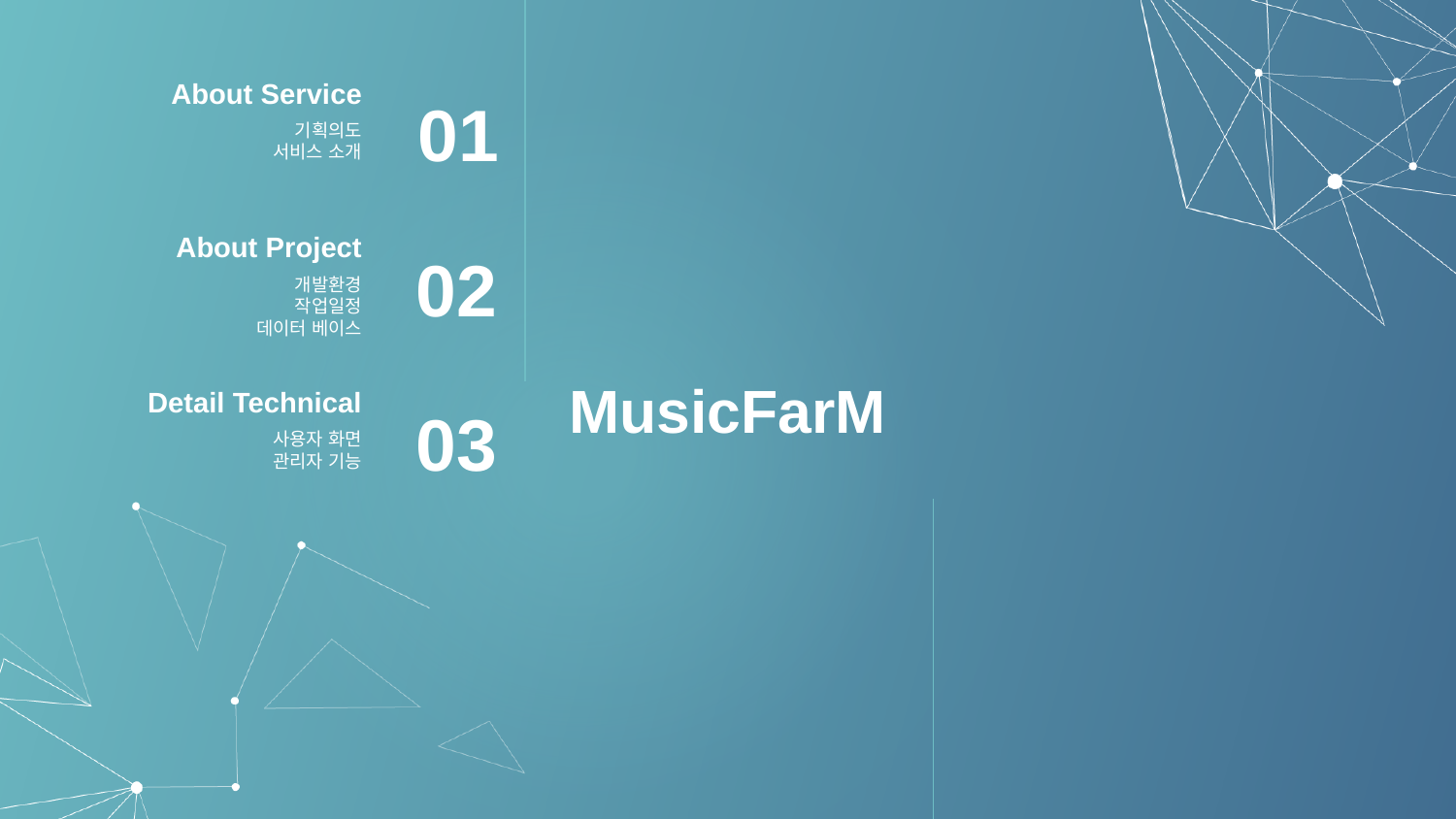

About Service
01
기획의도
서비스 소개

 About Project
02
개발환경
작업일정
데이터 베이스
# MusicFarM
Detail Technical
03
사용자 화면
관리자 기능